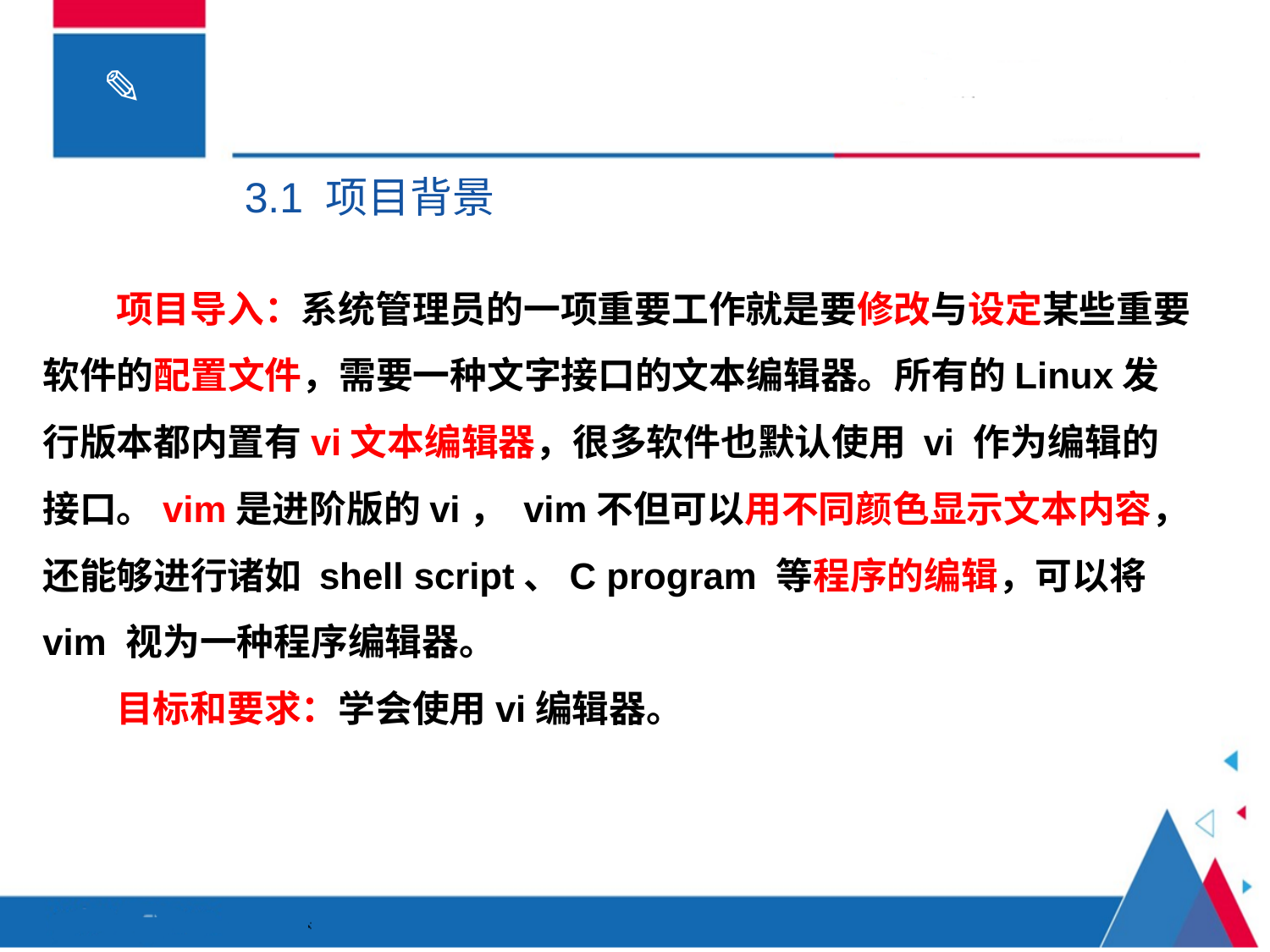

3.1 项目背景
  项目导入：系统管理员的一项重要工作就是要修改与设定某些重要软件的配置文件，需要一种文字接口的文本编辑器。所有的Linux发行版本都内置有vi文本编辑器，很多软件也默认使用 vi 作为编辑的接口。vim是进阶版的vi， vim不但可以用不同颜色显示文本内容，还能够进行诸如 shell script、C program 等程序的编辑，可以将 vim 视为一种程序编辑器。
  目标和要求：学会使用vi编辑器。